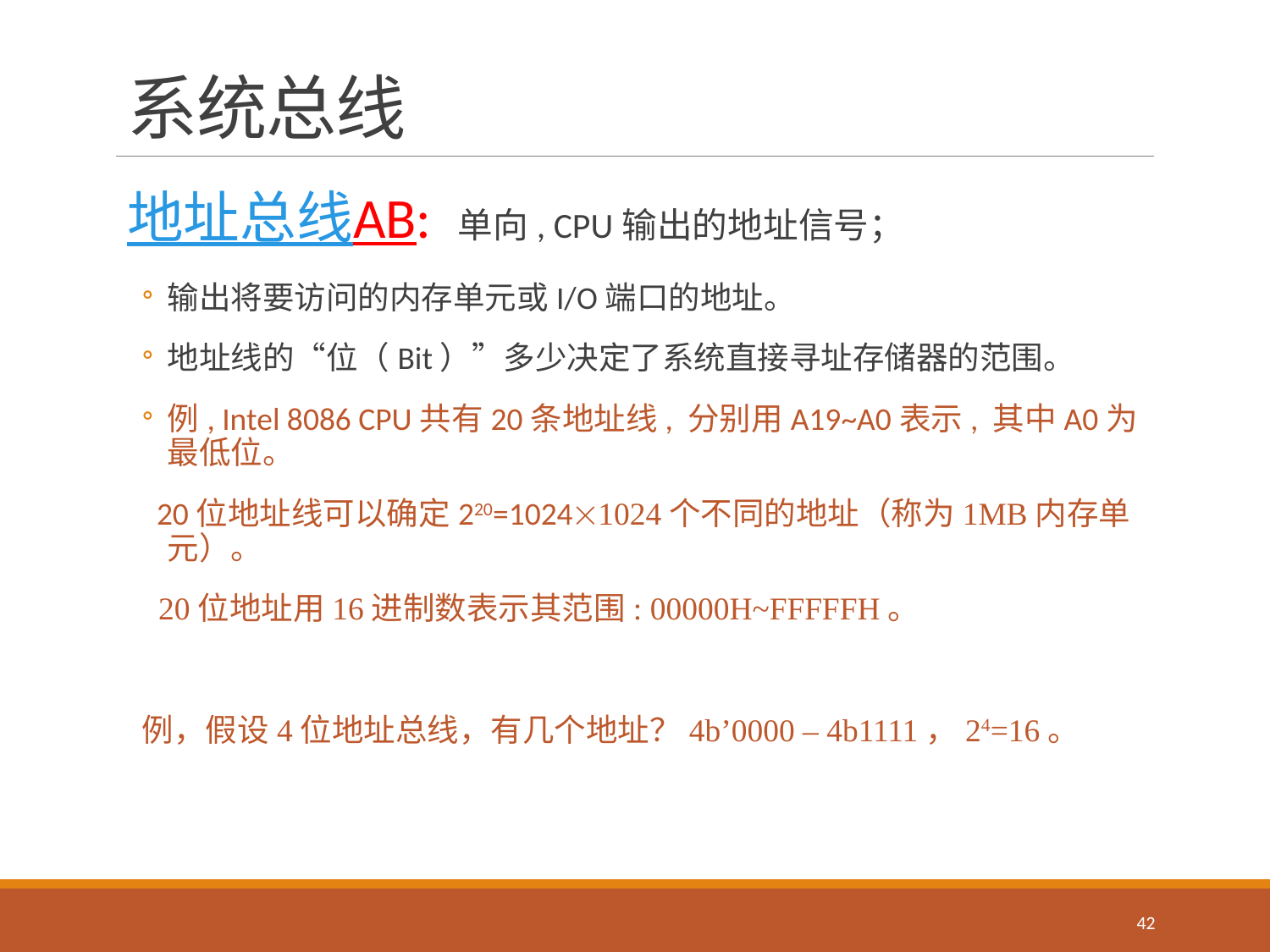

# 系统总线
地址总线AB: 单向, CPU输出的地址信号；
输出将要访问的内存单元或I/O端口的地址。
地址线的“位（Bit）”多少决定了系统直接寻址存储器的范围。
例, Intel 8086 CPU共有20条地址线, 分别用A19~A0表示, 其中A0为最低位。
  20位地址线可以确定220=1024×1024个不同的地址（称为1MB内存单元）。
  20位地址用16进制数表示其范围: 00000H~FFFFFH。

例，假设4位地址总线，有几个地址？4b’0000 – 4b1111，24=16。

42